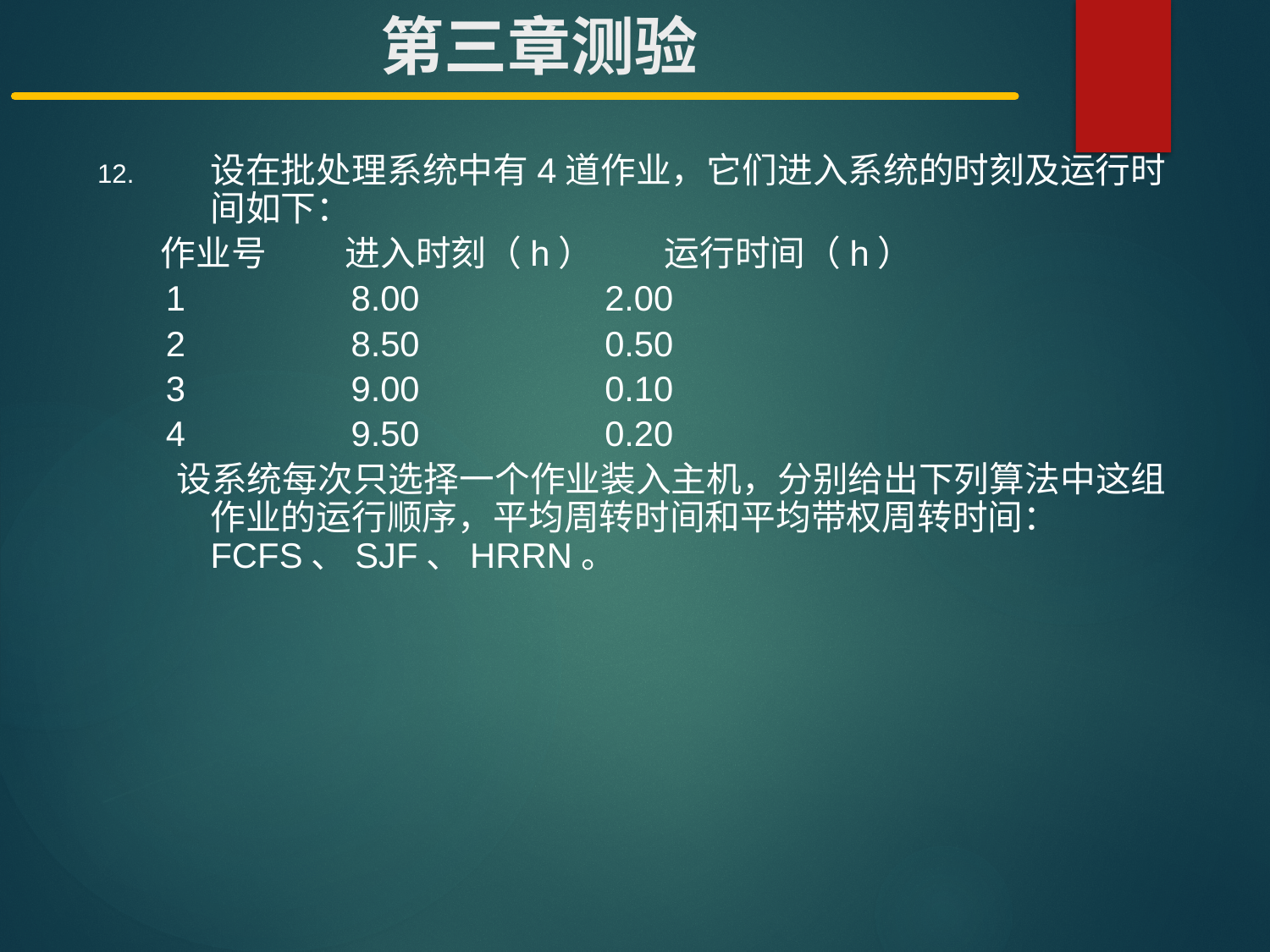

# 第三章测验
设在批处理系统中有4道作业，它们进入系统的时刻及运行时间如下：
       作业号          进入时刻（h）         运行时间（h）
       1                 8.00                   2.00
       2                 8.50                   0.50
       3                 9.00                   0.10
       4                 9.50                   0.20
         设系统每次只选择一个作业装入主机，分别给出下列算法中这组作业的运行顺序，平均周转时间和平均带权周转时间：FCFS、SJF、HRRN。